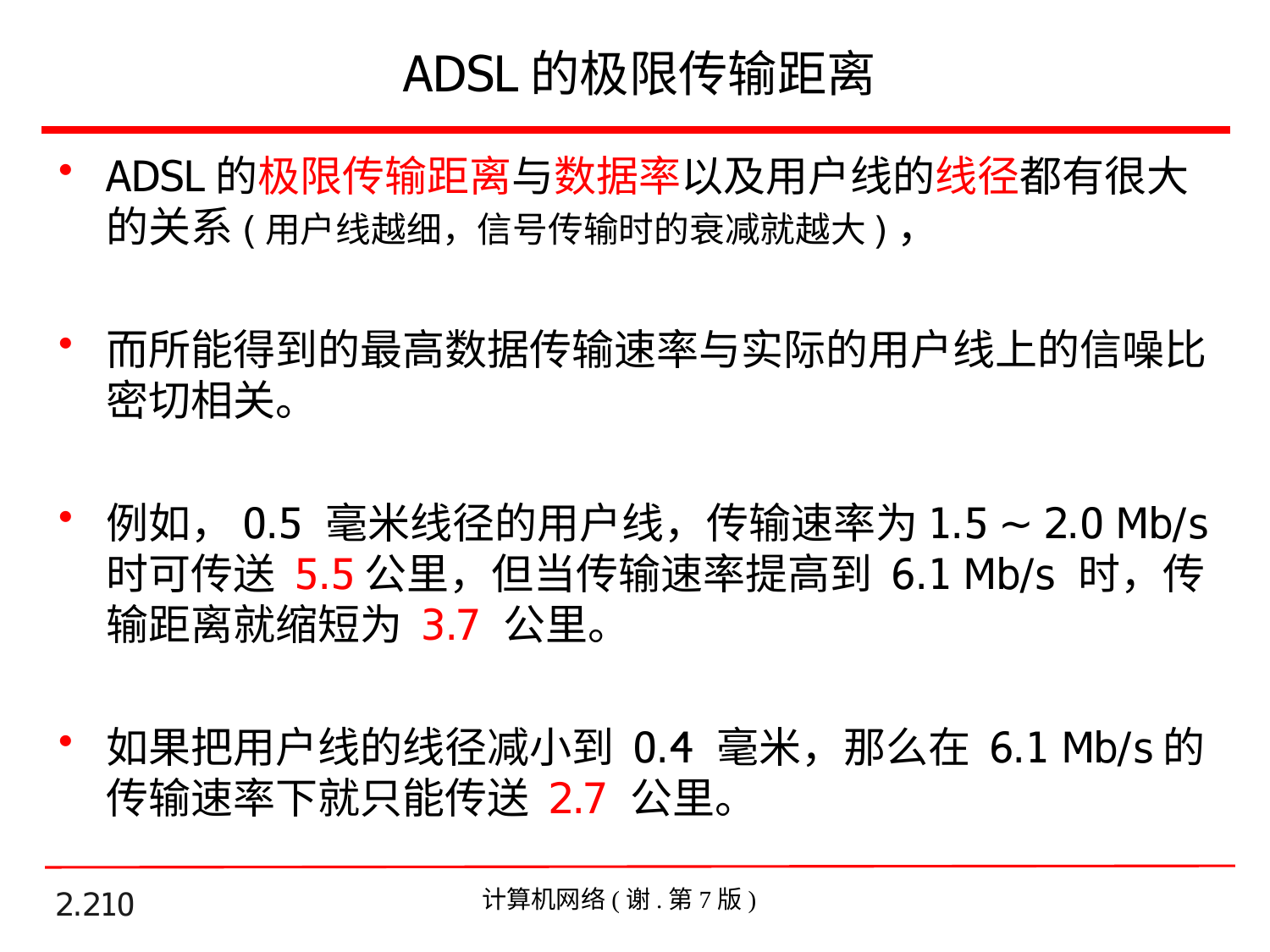

# ADSL的极限传输距离
ADSL的极限传输距离与数据率以及用户线的线径都有很大的关系(用户线越细，信号传输时的衰减就越大)，

而所能得到的最高数据传输速率与实际的用户线上的信噪比密切相关。

例如，0.5 毫米线径的用户线，传输速率为1.5 ~ 2.0 Mb/s 时可传送 5.5公里，但当传输速率提高到 6.1 Mb/s 时，传输距离就缩短为 3.7 公里。

如果把用户线的线径减小到 0.4 毫米，那么在 6.1 Mb/s的传输速率下就只能传送 2.7 公里。